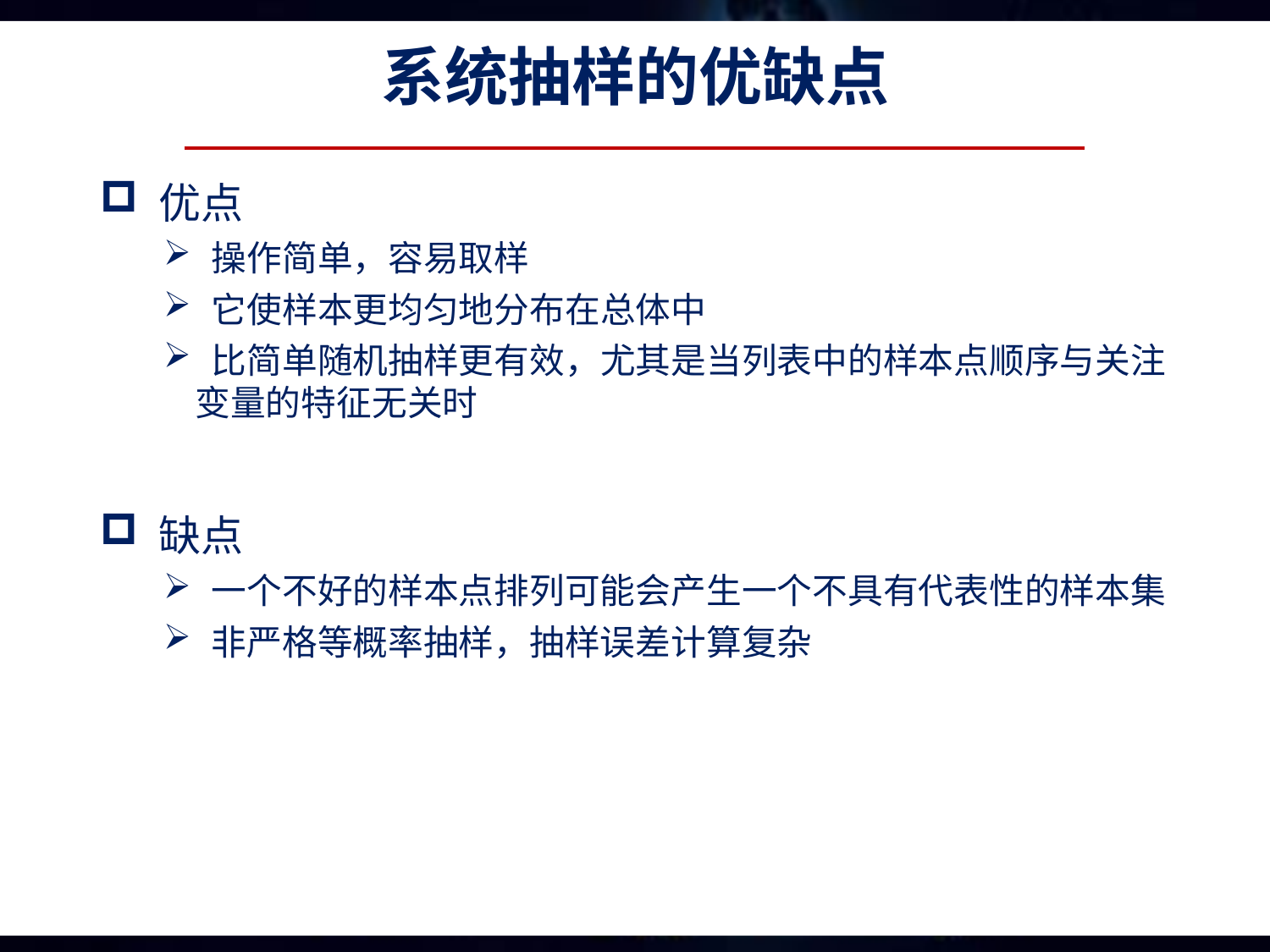

# 系统抽样的优缺点
 优点
 操作简单，容易取样
 它使样本更均匀地分布在总体中
 比简单随机抽样更有效，尤其是当列表中的样本点顺序与关注变量的特征无关时

 缺点
 一个不好的样本点排列可能会产生一个不具有代表性的样本集
 非严格等概率抽样，抽样误差计算复杂